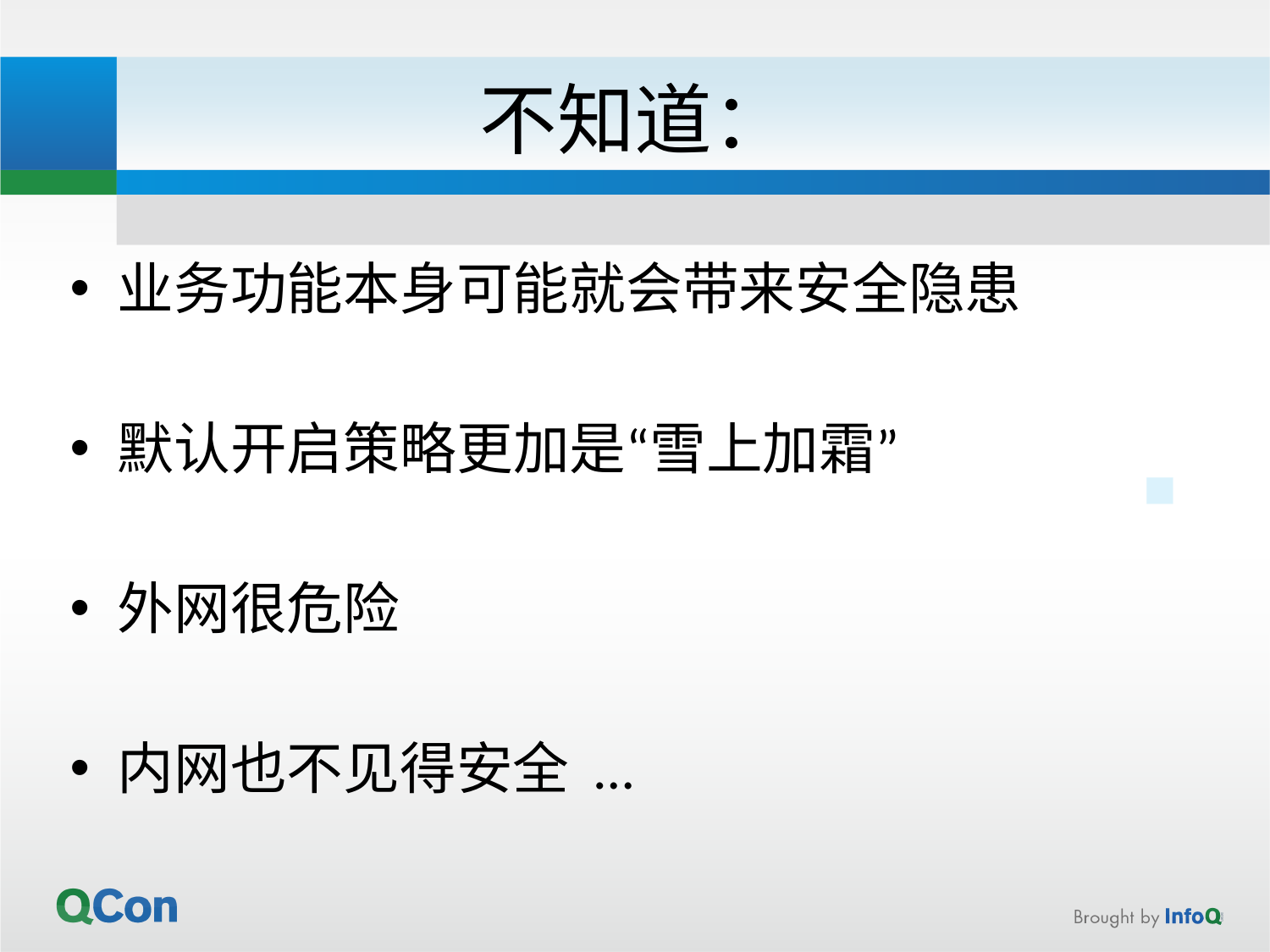

# 不知道：
业务功能本身可能就会带来安全隐患

默认开启策略更加是“雪上加霜”

外网很危险

内网也不见得安全  …
29